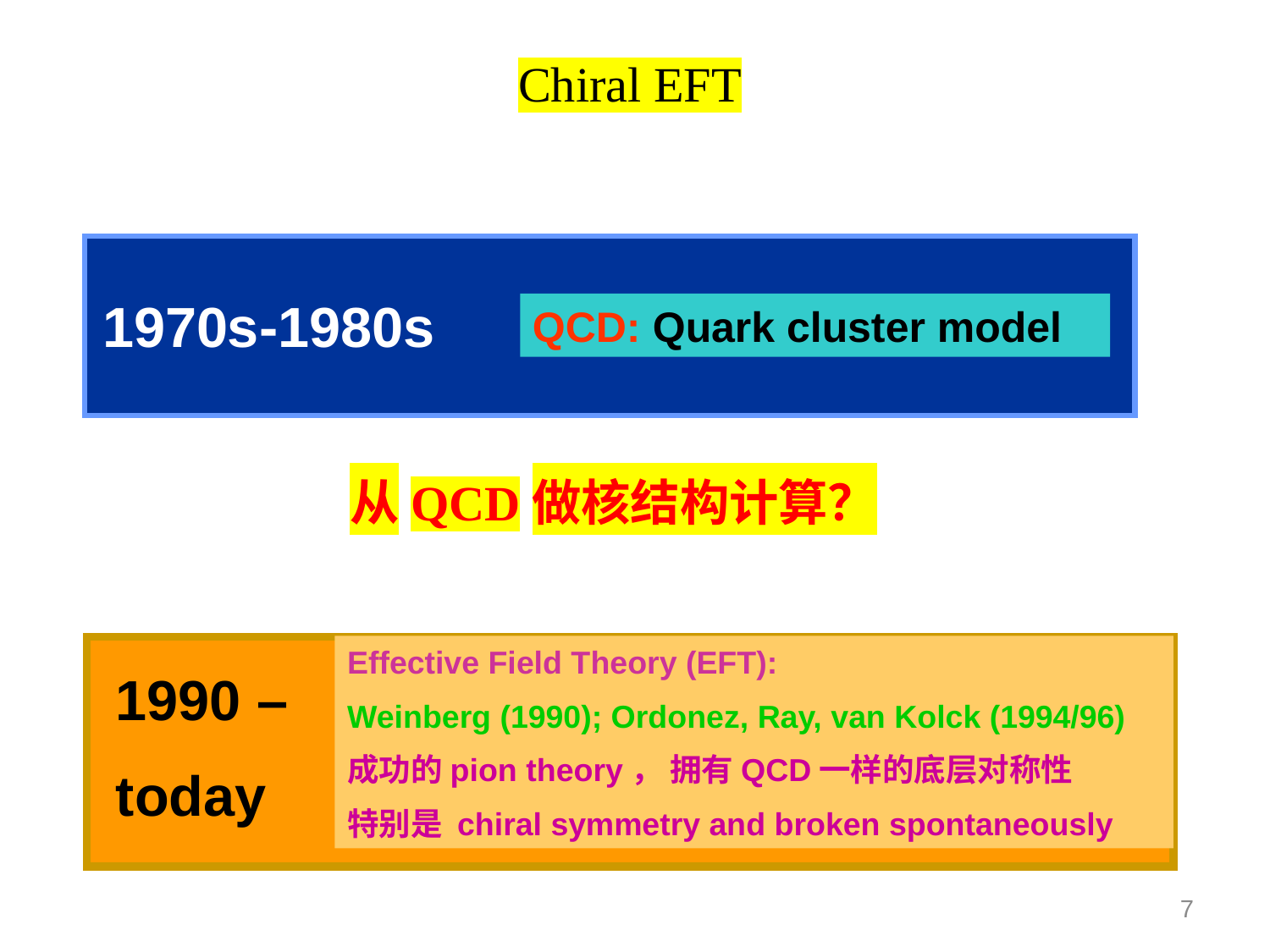

Chiral EFT

1970s-1980s
QCD: Quark cluster model
从QCD做核结构计算？
Effective Field Theory (EFT):
Weinberg (1990); Ordonez, Ray, van Kolck (1994/96)
成功的pion theory， 拥有QCD一样的底层对称性
特别是 chiral symmetry and broken spontaneously

1990 –
today
7